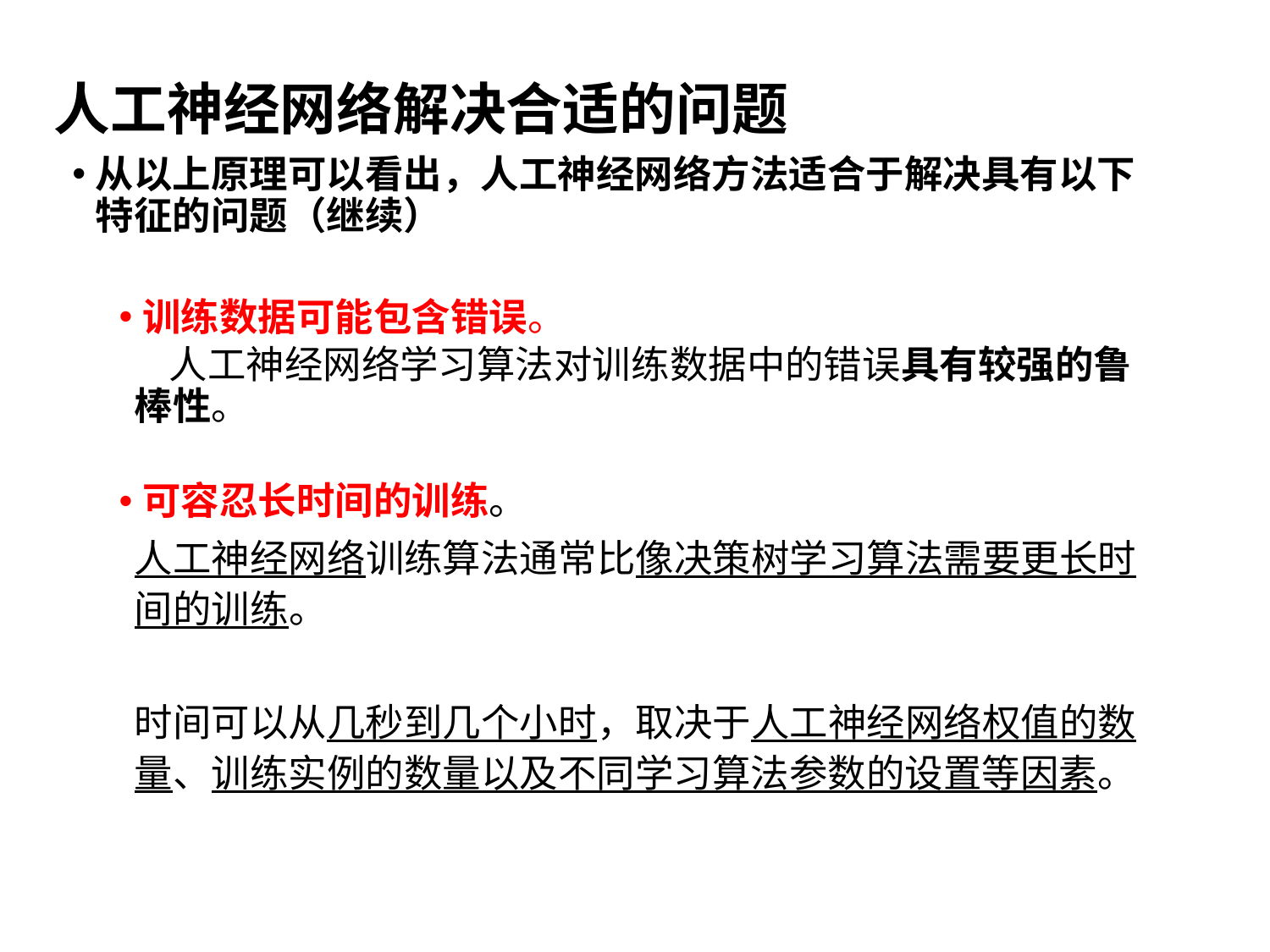

# 人工神经网络解决合适的问题
从以上原理可以看出，人工神经网络方法适合于解决具有以下特征的问题（继续）

训练数据可能包含错误。
   人工神经网络学习算法对训练数据中的错误具有较强的鲁棒性。

可容忍长时间的训练。
人工神经网络训练算法通常比像决策树学习算法需要更长时间的训练。

时间可以从几秒到几个小时，取决于人工神经网络权值的数量、训练实例的数量以及不同学习算法参数的设置等因素。